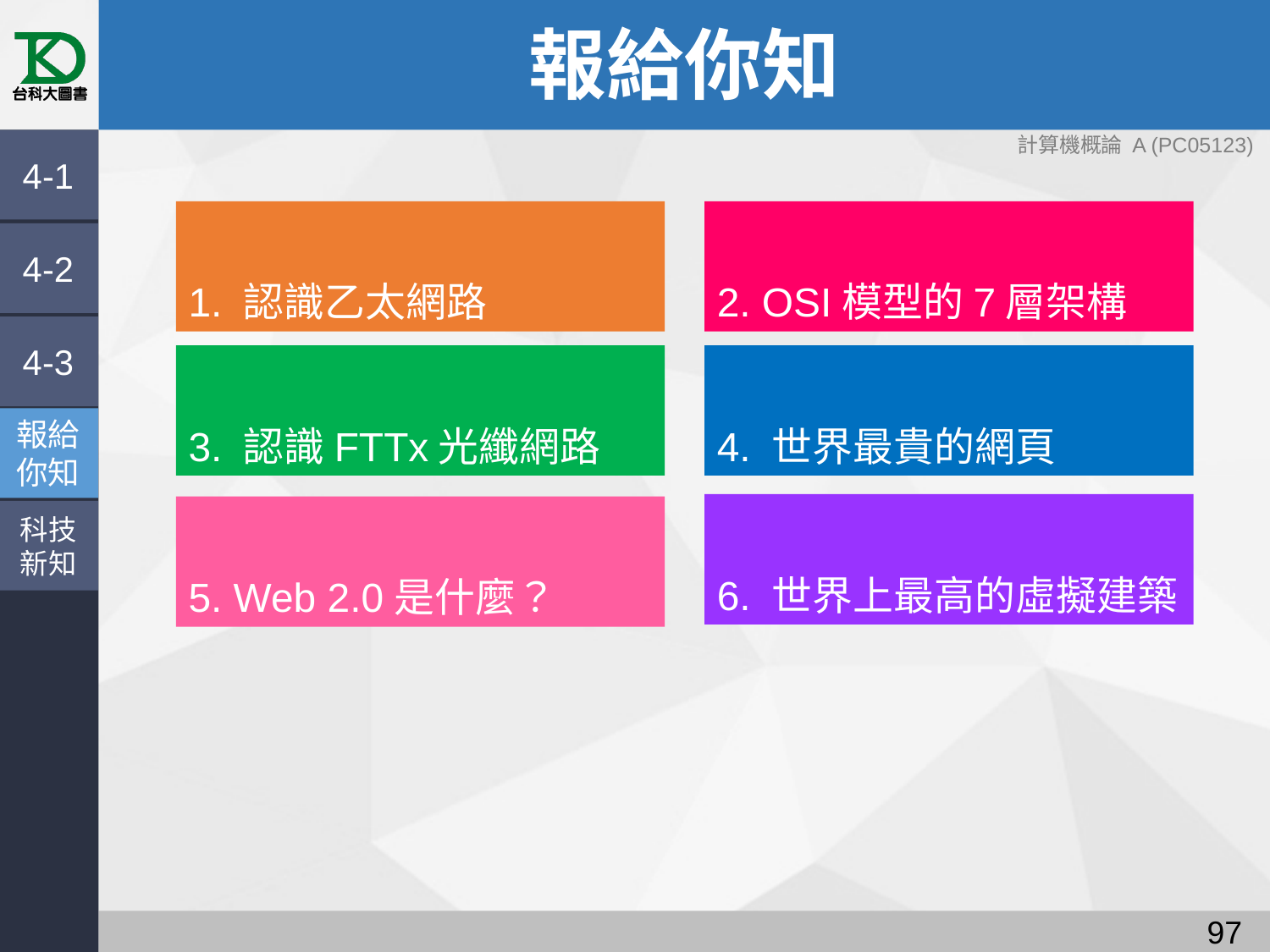

# 報給你知
4-1
1. 認識乙太網路
2. OSI模型的7層架構
4-2
4-3
4. 世界最貴的網頁
3. 認識FTTx光纖網路
報給
你知
6. 世界上最高的虛擬建築
5. Web 2.0是什麼？
科技
新知
97